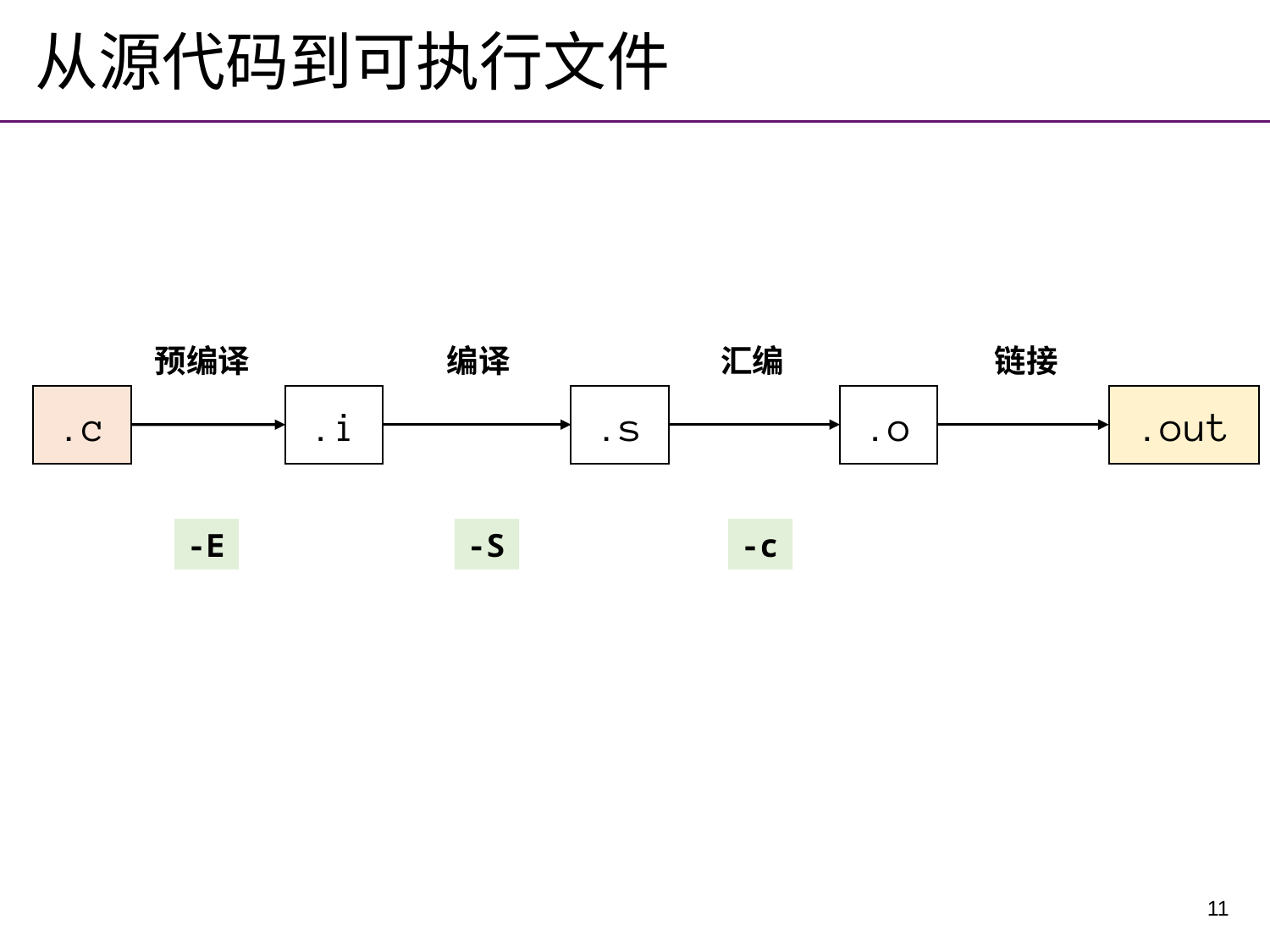

# 从源代码到可执行文件

汇编
链接
预编译
编译
.c
.i
.s
.o
.out
-E
-S
-c
11